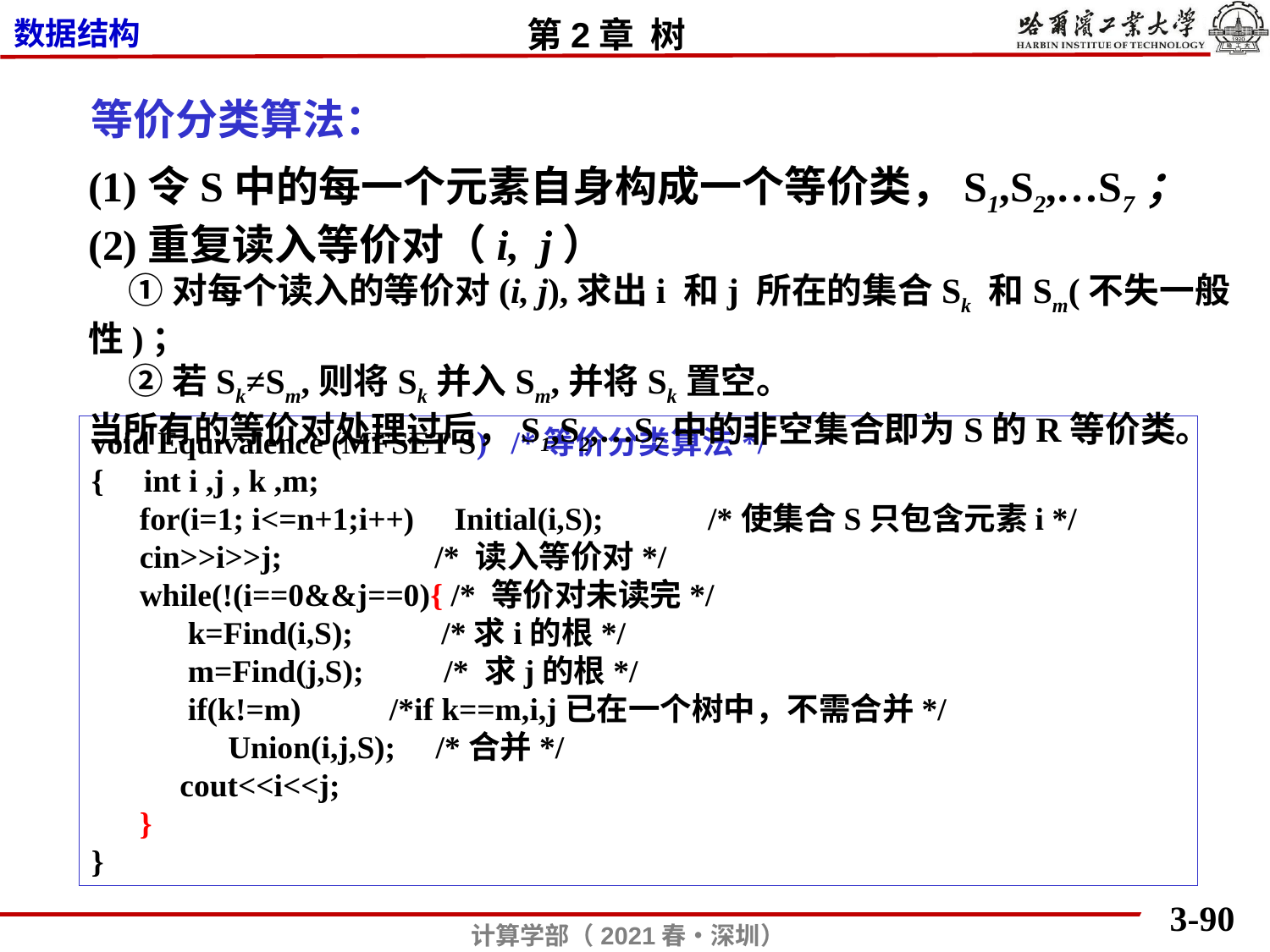

等价分类算法：
(1)令S中的每一个元素自身构成一个等价类，S1,S2,…S7；
(2)重复读入等价对（i,  j）
     ①对每个读入的等价对(i, j),求出i 和j 所在的集合Sk 和Sm(不失一般性)；
     ②若Sk≠Sm,则将Sk并入Sm,并将Sk置空。
当所有的等价对处理过后，S1,S2,…S7中的非空集合即为S的R等价类。
void Equivalence (MFSET S)   /*等价分类算法*/
{     int i ,j , k ,m;
      for(i=1; i<=n+1;i++)     Initial(i,S);             /*使集合S只包含元素i */
      cin>>i>>j;                   /* 读入等价对*/
      while(!(i==0&&j==0){ /* 等价对未读完*/
            k=Find(i,S);           /*求i的根*/
            m=Find(j,S);          /* 求j的根*/
            if(k!=m)           /*if k==m,i,j已在一个树中，不需合并*/
                 Union(i,j,S);     /*合并*/
           cout<<i<<j;
      }
}